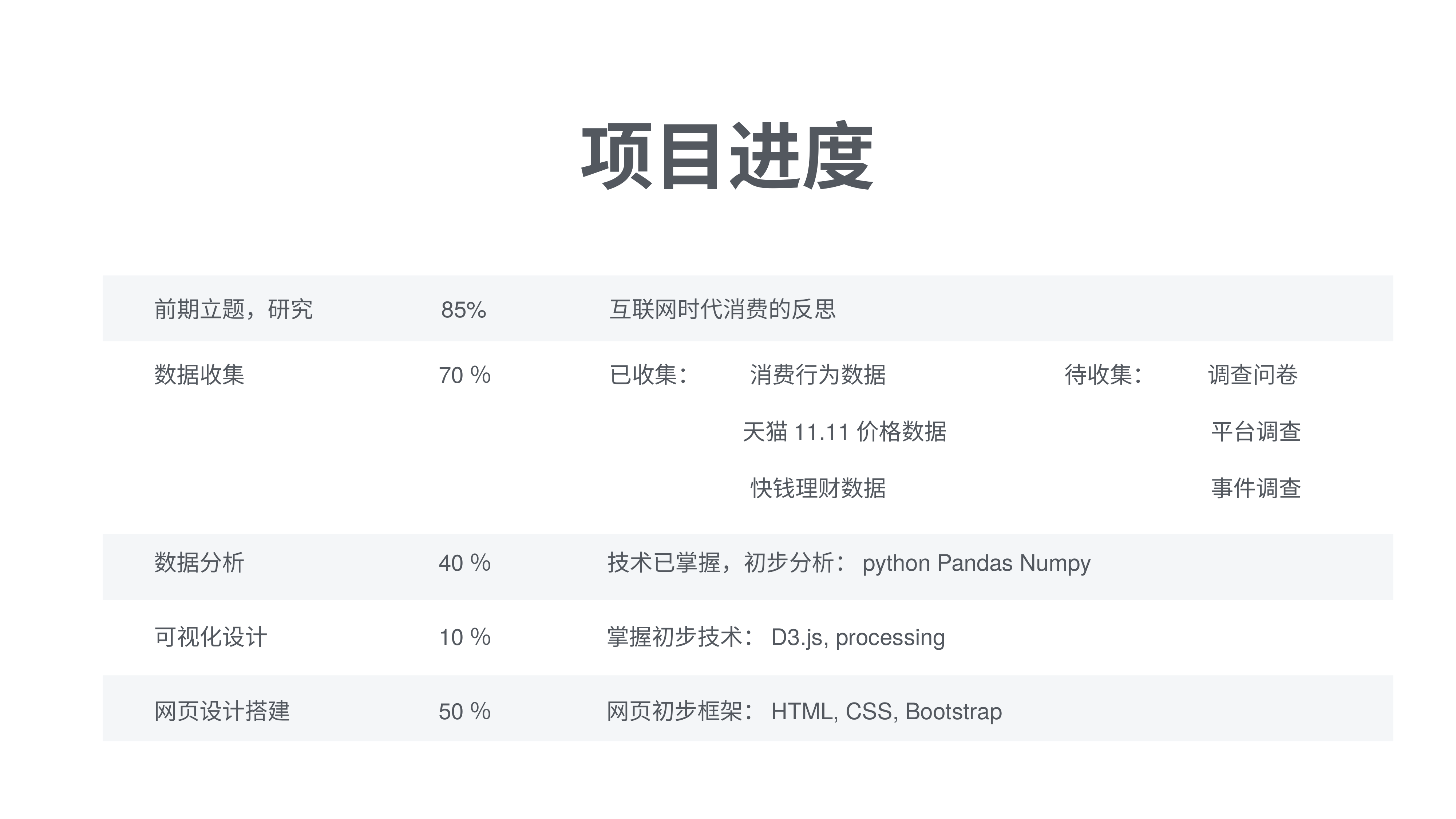

项目进度

前期立题，研究
互联网时代消费的反思
85%

数据收集
70％
已收集：
消费行为数据
待收集：
调查问卷
天猫11.11价格数据
平台调查
快钱理财数据
事件调查

数据分析
40％
技术已掌握，初步分析：python Pandas Numpy

可视化设计
10％
掌握初步技术：D3.js, processing

网页设计搭建
50％
网页初步框架：HTML, CSS, Bootstrap